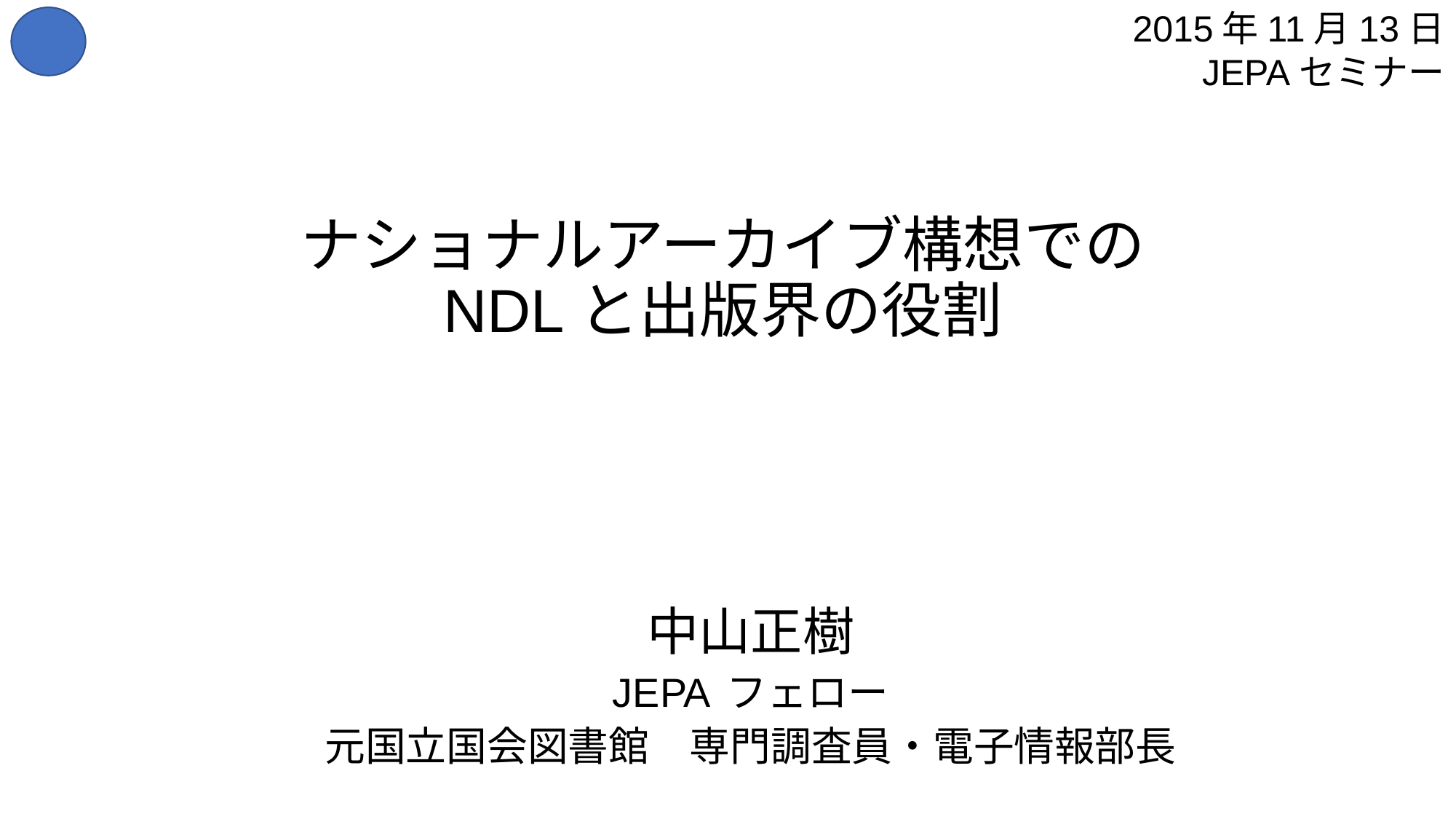

2015年11月13日
JEPAセミナー

# ナショナルアーカイブ構想での NDLと出版界の役割
中山正樹
JEPA フェロー
元国立国会図書館　専門調査員・電子情報部長